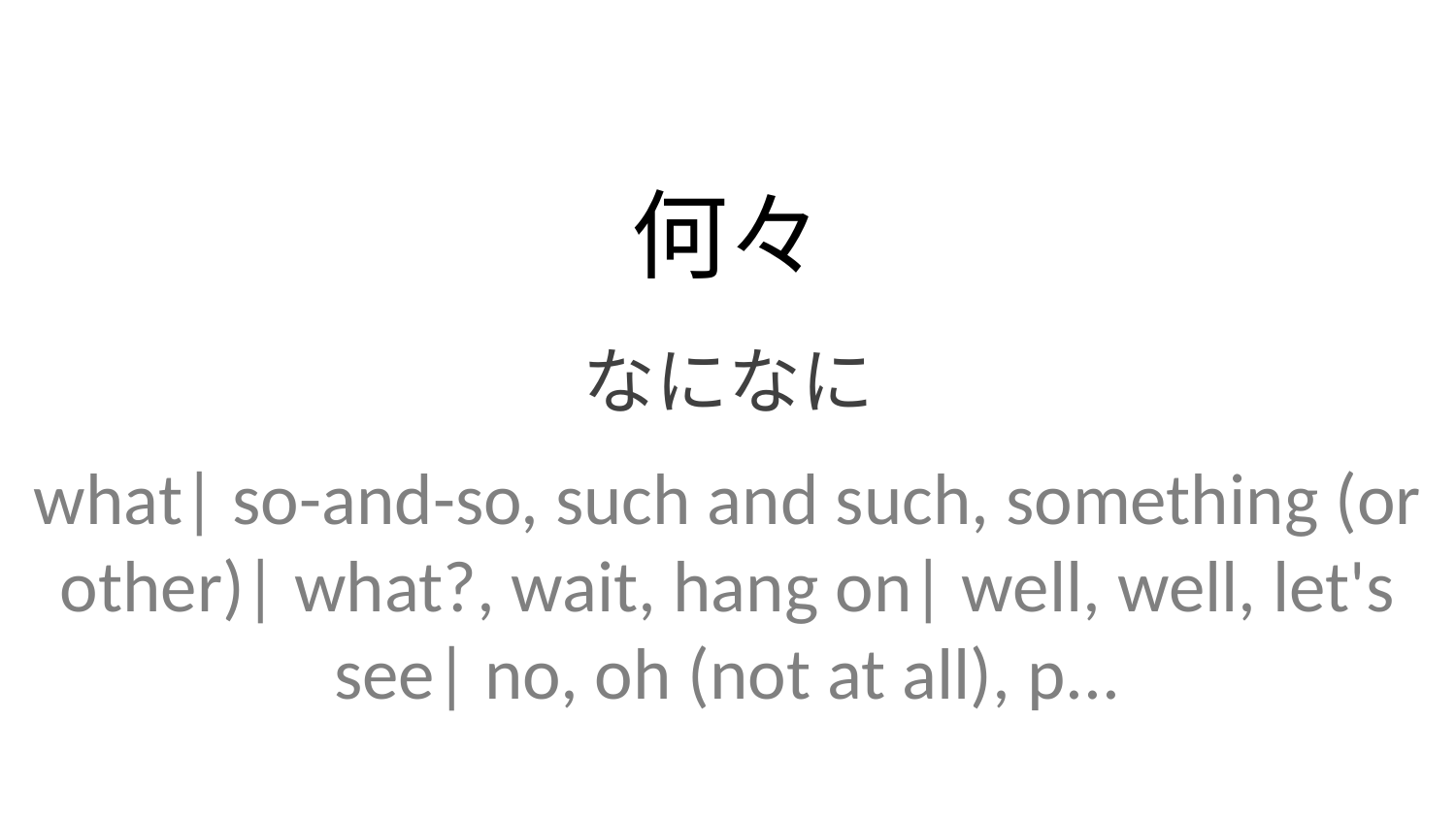

何々

なになに
what| so-and-so, such and such, something (or other)| what?, wait, hang on| well, well, let's see| no, oh (not at all), p...